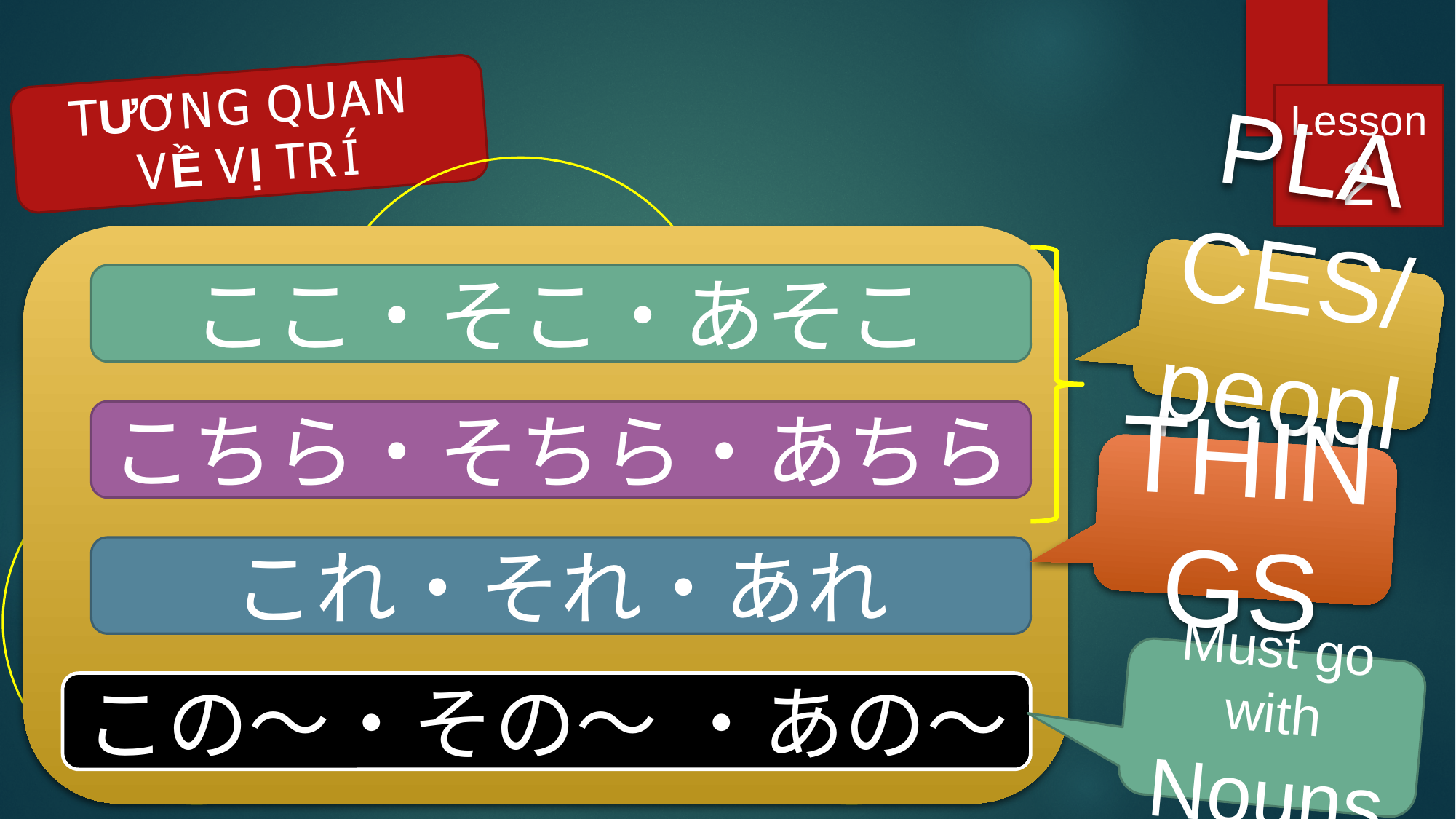

TƯƠNG QUAN
VỀ VỊ TRÍ
Lesson 2

PLACES/people
YOU
ここ・そこ・あそこ

そ
こちら・そちら・あちら

THINGS
こ
あ
これ・それ・あれ
ME
Mr.A
Must go with Nouns
この～・その～ ・あの～